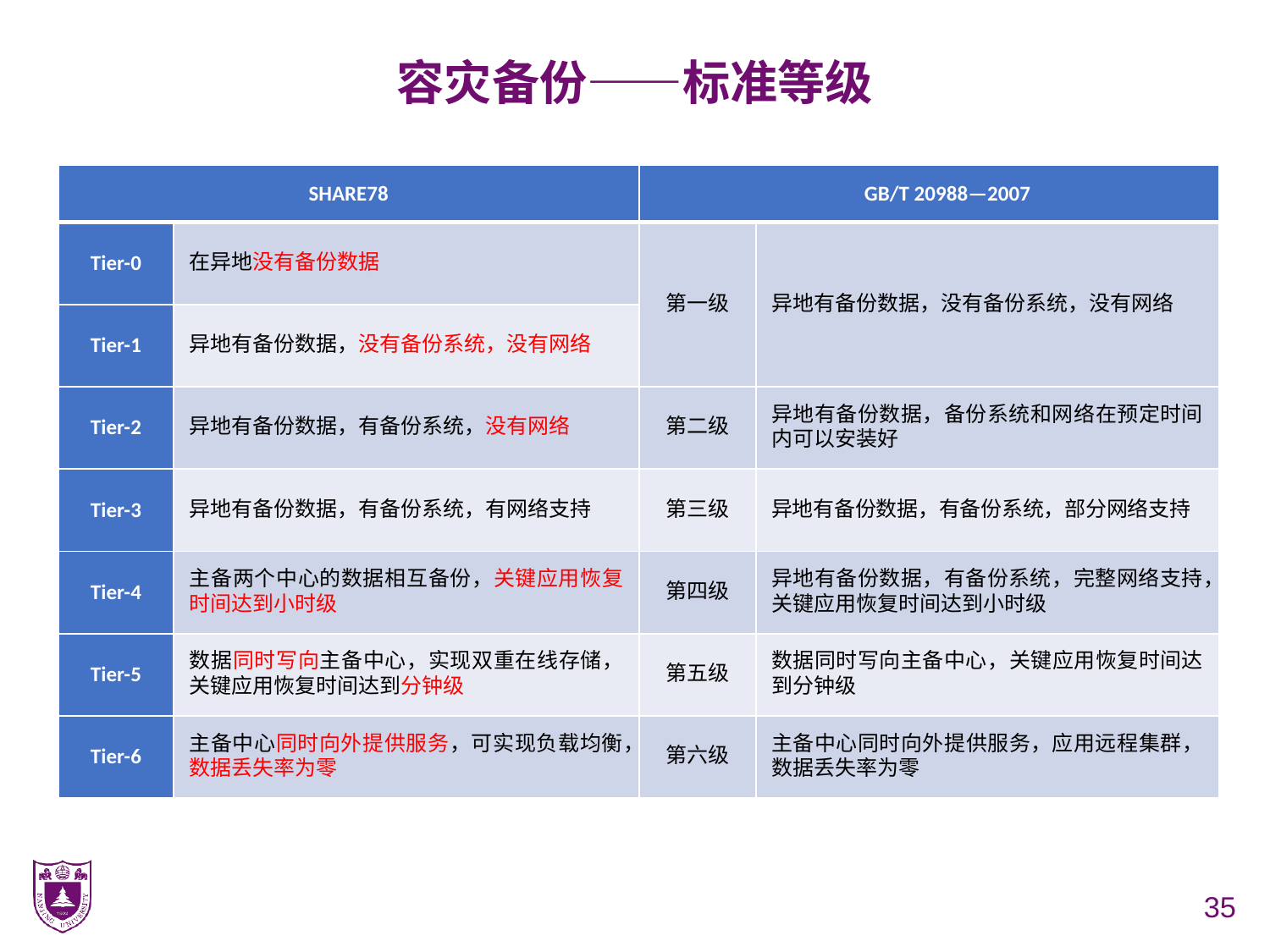

# 容灾备份——标准等级
| SHARE78 |  | GB/T 20988—2007 |  |
| --- | --- | --- | --- |
| Tier-0 | 在异地没有备份数据 | 第一级 | 异地有备份数据，没有备份系统，没有网络 |
| Tier-1 | 异地有备份数据，没有备份系统，没有网络 |  |  |
| Tier-2 | 异地有备份数据，有备份系统，没有网络 | 第二级 | 异地有备份数据，备份系统和网络在预定时间内可以安装好 |
| Tier-3 | 异地有备份数据，有备份系统，有网络支持 | 第三级 | 异地有备份数据，有备份系统，部分网络支持 |
| Tier-4 | 主备两个中心的数据相互备份，关键应用恢复时间达到小时级 | 第四级 | 异地有备份数据，有备份系统，完整网络支持，关键应用恢复时间达到小时级 |
| Tier-5 | 数据同时写向主备中心，实现双重在线存储，关键应用恢复时间达到分钟级 | 第五级 | 数据同时写向主备中心，关键应用恢复时间达到分钟级 |
| Tier-6 | 主备中心同时向外提供服务，可实现负载均衡，数据丢失率为零 | 第六级 | 主备中心同时向外提供服务，应用远程集群，数据丢失率为零 |

35